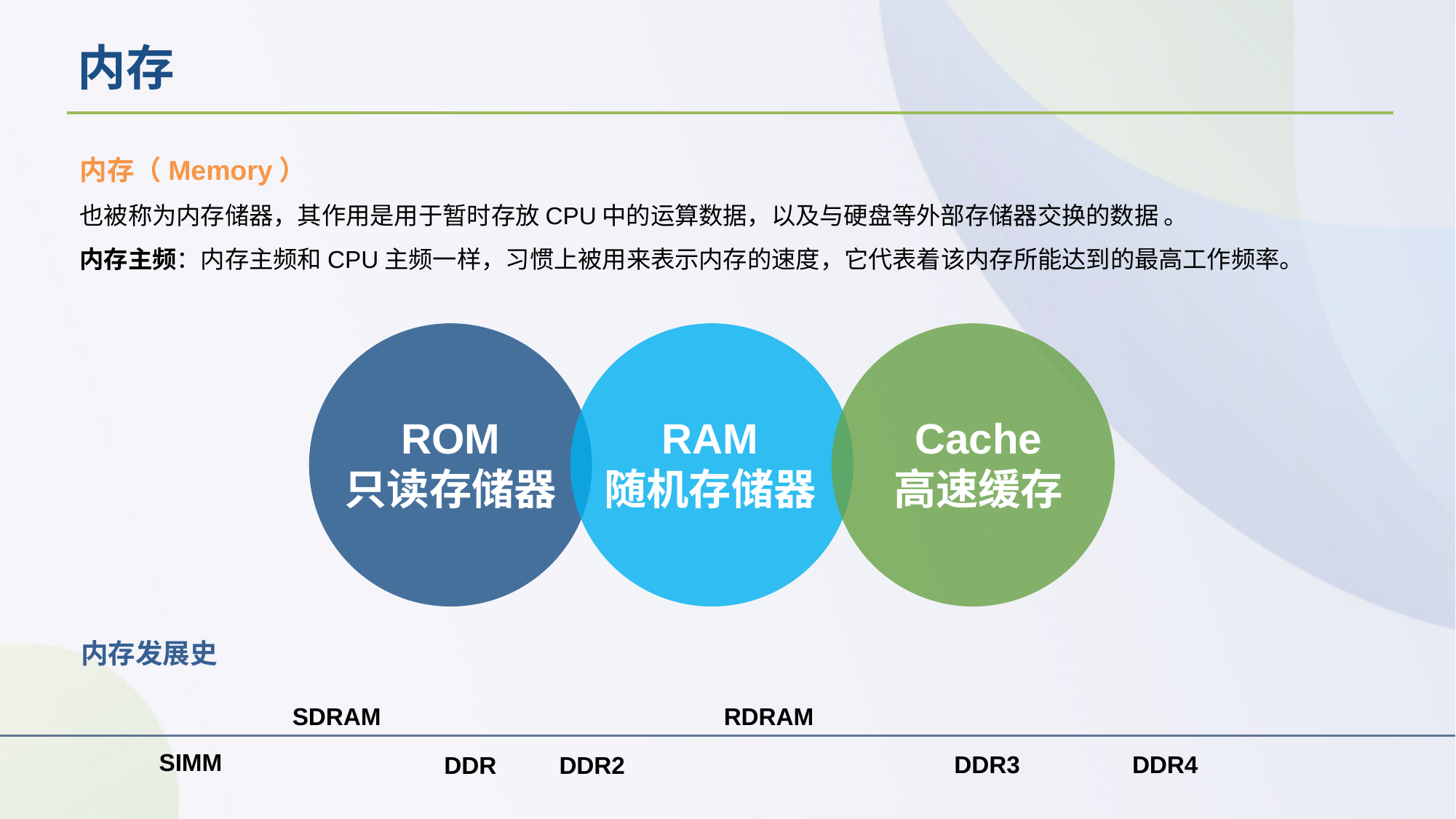

内存
内存（Memory）
也被称为内存储器，其作用是用于暂时存放CPU中的运算数据，以及与硬盘等外部存储器交换的数据 。
内存主频：内存主频和CPU主频一样，习惯上被用来表示内存的速度，它代表着该内存所能达到的最高工作频率。

ROM
只读存储器
RAM
随机存储器
Cache
高速缓存
内存发展史
SDRAM
RDRAM
SIMM
DDR3
DDR4
DDR
DDR2